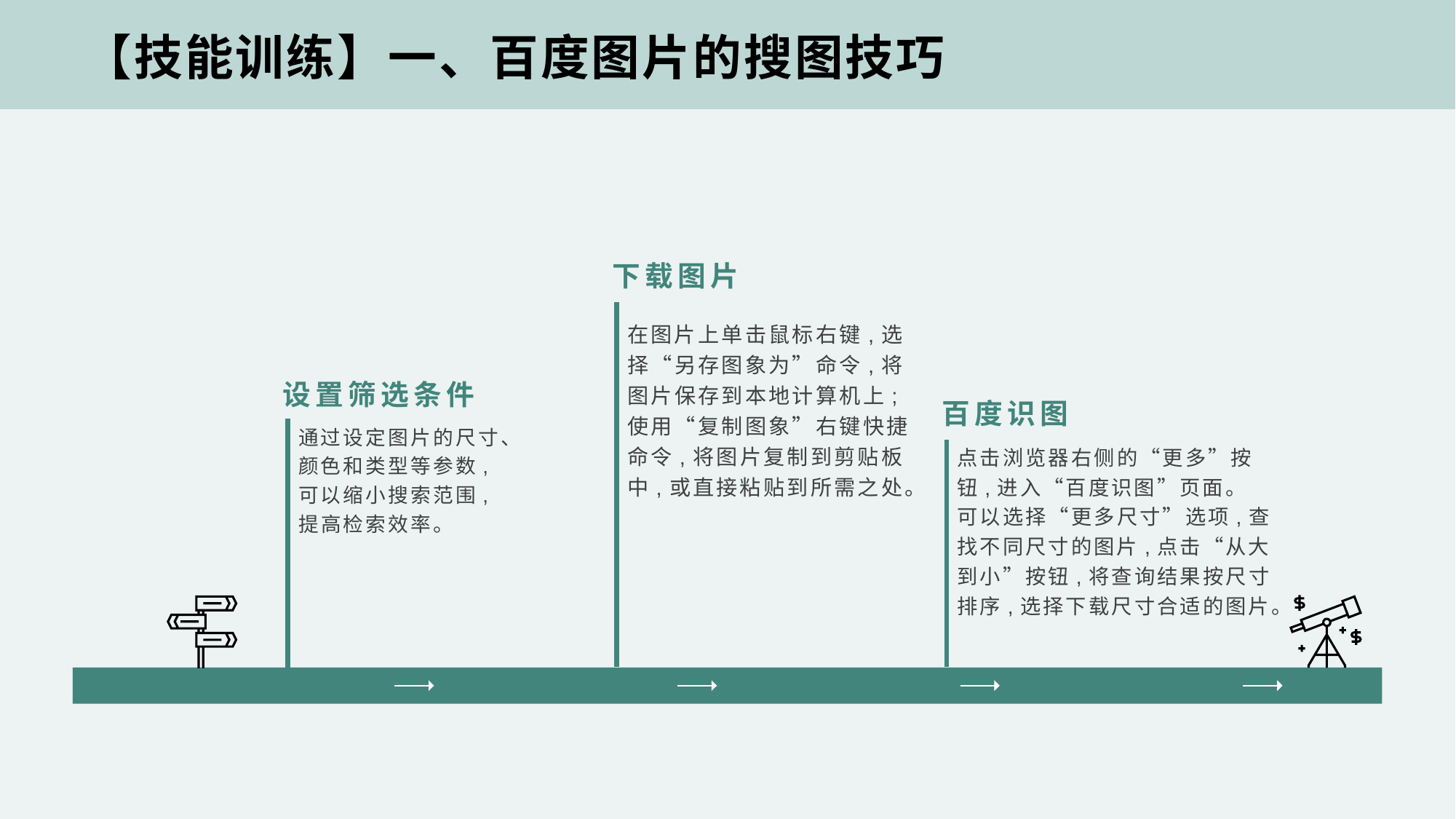

【技能训练】一、百度图片的搜图技巧
下载图片
在图片上单击鼠标右键,选择“另存图象为”命令,将图片保存到本地计算机上;使用“复制图象”右键快捷命令,将图片复制到剪贴板中,或直接粘贴到所需之处。
设置筛选条件
百度识图
通过设定图片的尺寸、颜色和类型等参数,可以缩小搜索范围,提高检索效率。
点击浏览器右侧的“更多”按钮,进入“百度识图”页面。 可以选择“更多尺寸”选项,查找不同尺寸的图片,点击“从大到小”按钮,将查询结果按尺寸排序,选择下载尺寸合适的图片。